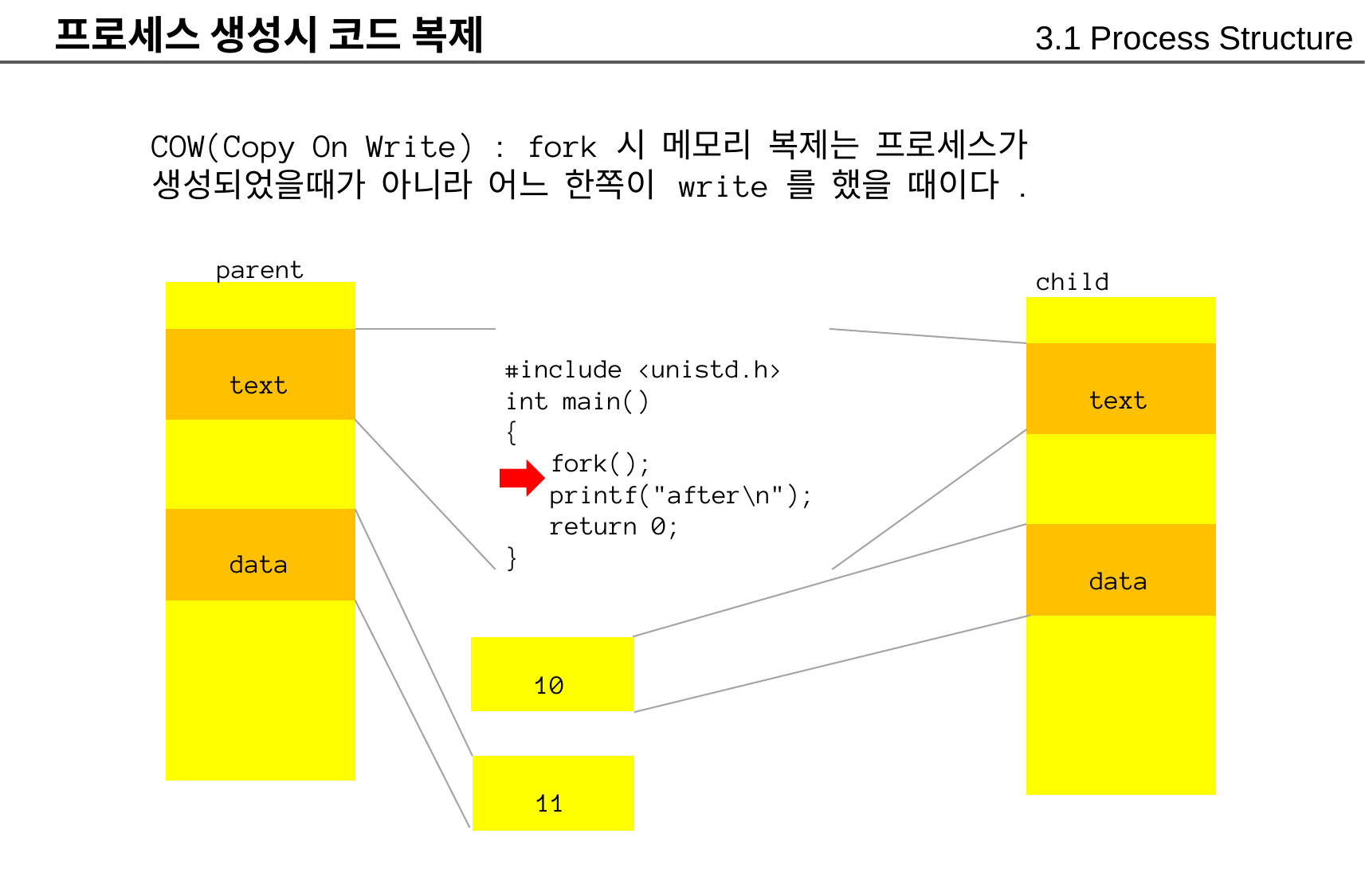

프로세스 생성시 코드 복제
3.1 Process Structure

COW(Copy  On  Write)  :  fork 시  메모리  복제는  프로세스가
생성되었을때가  아니라  어느  한쪽이  write 를  했을  때이다 .
parent

	text

	data
child

	text

	data

#include  <unistd.h>
int  main()
{
			fork();
			printf("after\n");
			return  0;
}

	10

		11